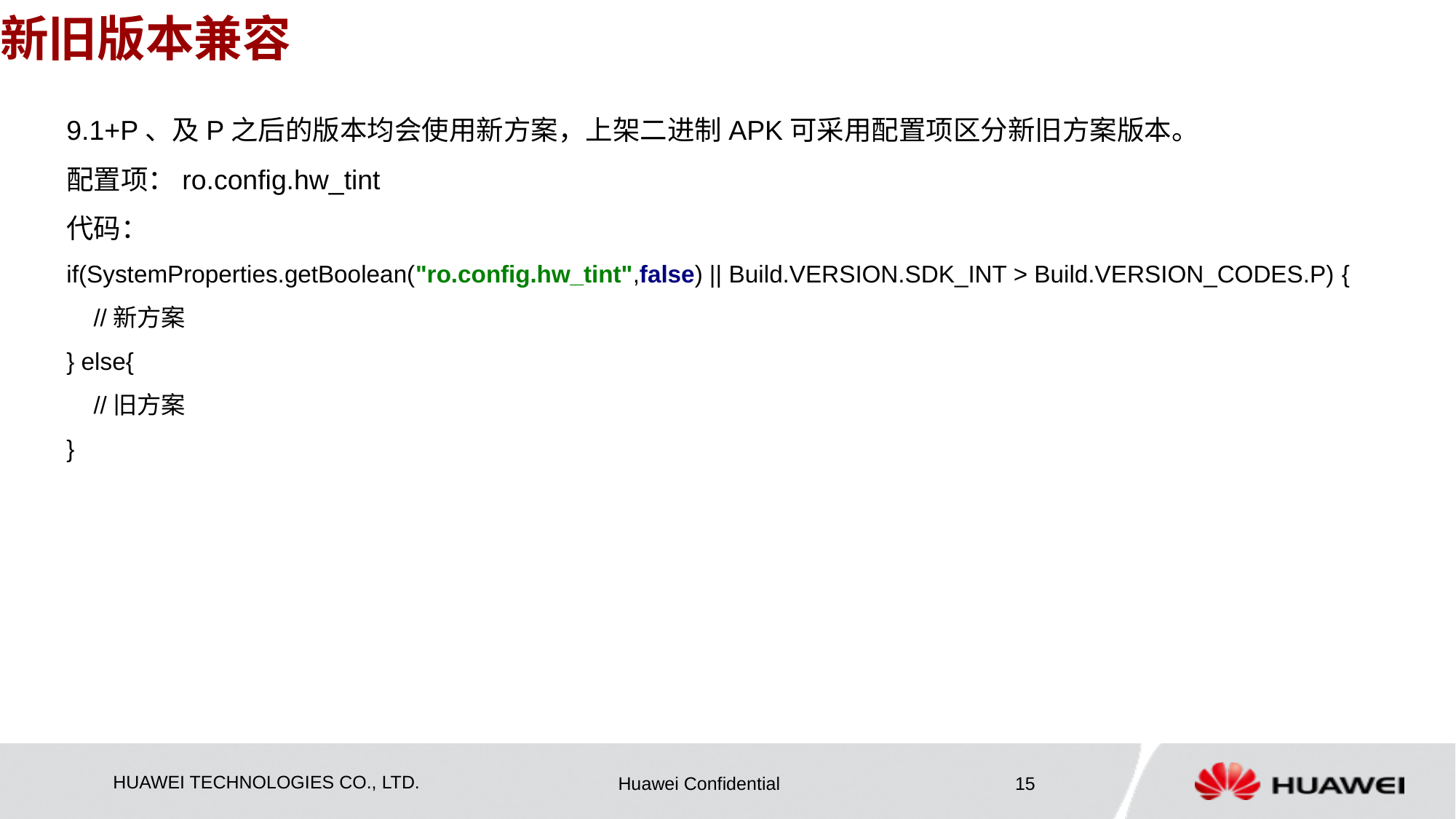

# 新旧版本兼容
9.1+P、及P之后的版本均会使用新方案，上架二进制APK可采用配置项区分新旧方案版本。
配置项：ro.config.hw_tint
代码：
if(SystemProperties.getBoolean("ro.config.hw_tint",false) || Build.VERSION.SDK_INT > Build.VERSION_CODES.P) {
    //新方案
} else{
    //旧方案
}